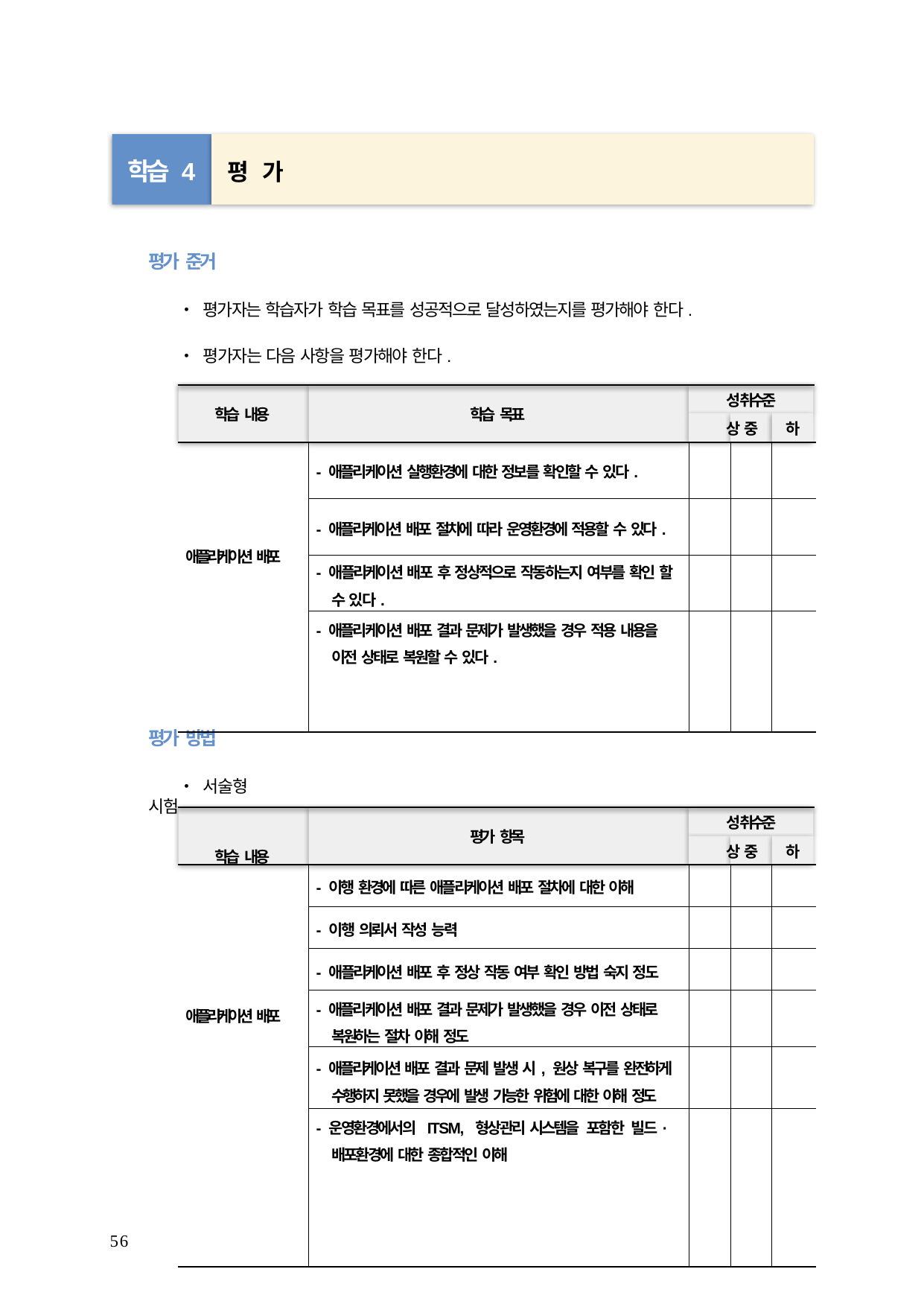

학습 4	평   가
평가 준거

• 평가자는 학습자가 학습 목표를 성공적으로 달성하였는지를 평가해야 한다.

• 평가자는 다음 사항을 평가해야 한다.

성취수준

상	중	하
학습 내용
학습 목표

| 애플리케이션 배포 | - 애플리케이션 실행환경에 대한 정보를 확인할 수 있다. |  |  |  |
| --- | --- | --- | --- | --- |
|  | - 애플리케이션 배포 절차에 따라 운영환경에 적용할 수 있다. |  |  |  |
|  | - 애플리케이션 배포 후 정상적으로 작동하는지 여부를 확인 할 수 있다. |  |  |  |
|  | - 애플리케이션 배포 결과 문제가 발생했을 경우 적용 내용을 이전 상태로 복원할 수 있다. |  |  |  |
평가 방법

• 서술형 시험

학습 내용

성취수준

상	중	하
평가 항목

| 애플리케이션 배포 | - 이행 환경에 따른 애플리케이션 배포 절차에 대한 이해 |  |  |  |
| --- | --- | --- | --- | --- |
|  | - 이행 의뢰서 작성 능력 |  |  |  |
|  | - 애플리케이션 배포 후 정상 작동 여부 확인 방법 숙지 정도 |  |  |  |
|  | - 애플리케이션 배포 결과 문제가 발생했을 경우 이전 상태로 복원하는 절차 이해 정도 |  |  |  |
|  | - 애플리케이션 배포 결과 문제 발생 시, 원상 복구를 완전하게 수행하지 못했을 경우에 발생 가능한 위험에 대한 이해 정도 |  |  |  |
|  | - 운영환경에서의 ITSM, 형상관리 시스템을 포함한 빌드· 배포환경에 대한 종합적인 이해 |  |  |  |
56